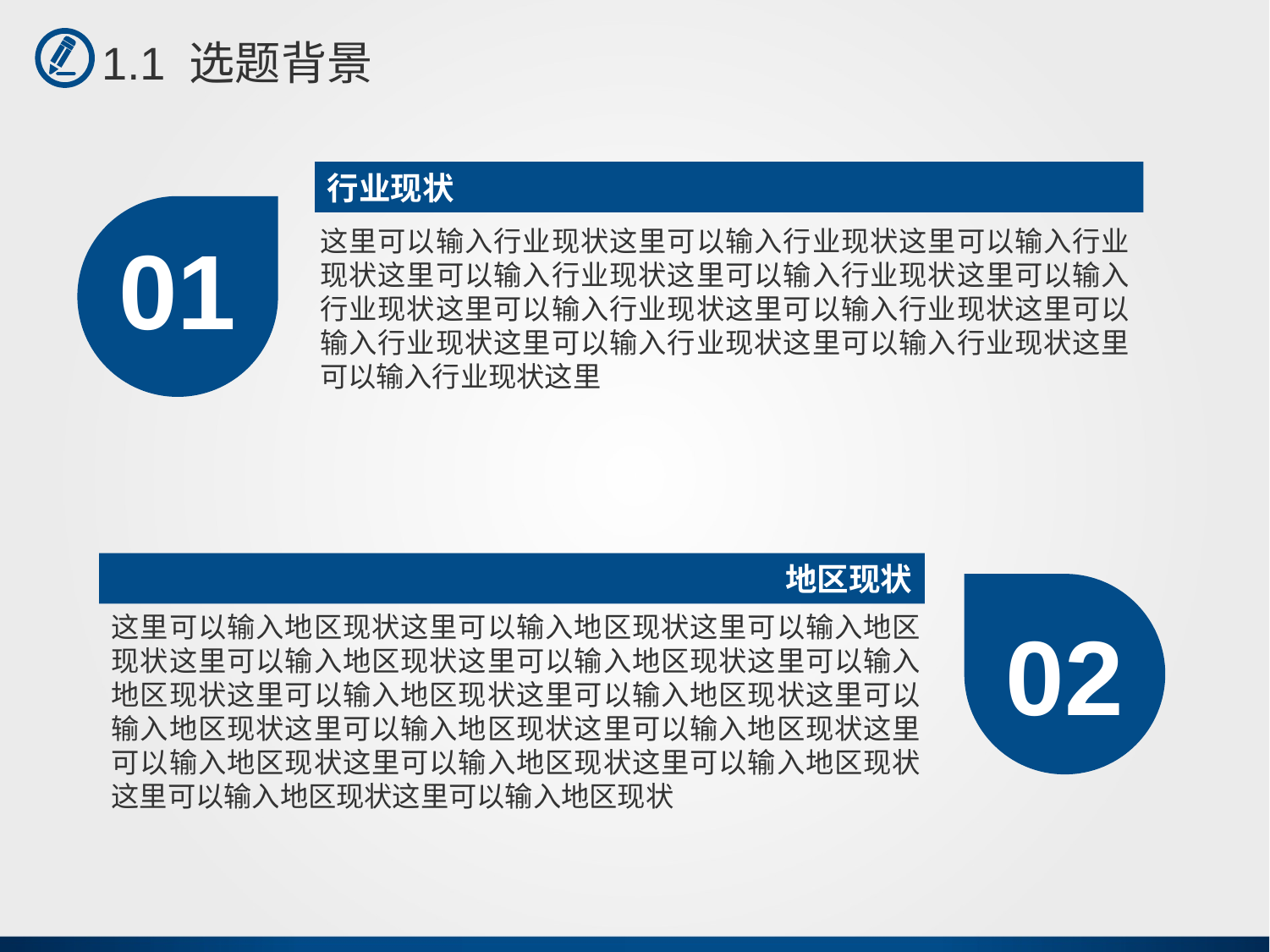

1.1 选题背景
行业现状

01
这里可以输入行业现状这里可以输入行业现状这里可以输入行业现状这里可以输入行业现状这里可以输入行业现状这里可以输入行业现状这里可以输入行业现状这里可以输入行业现状这里可以输入行业现状这里可以输入行业现状这里可以输入行业现状这里可以输入行业现状这里
地区现状

这里可以输入地区现状这里可以输入地区现状这里可以输入地区现状这里可以输入地区现状这里可以输入地区现状这里可以输入地区现状这里可以输入地区现状这里可以输入地区现状这里可以输入地区现状这里可以输入地区现状这里可以输入地区现状这里可以输入地区现状这里可以输入地区现状这里可以输入地区现状这里可以输入地区现状这里可以输入地区现状
02